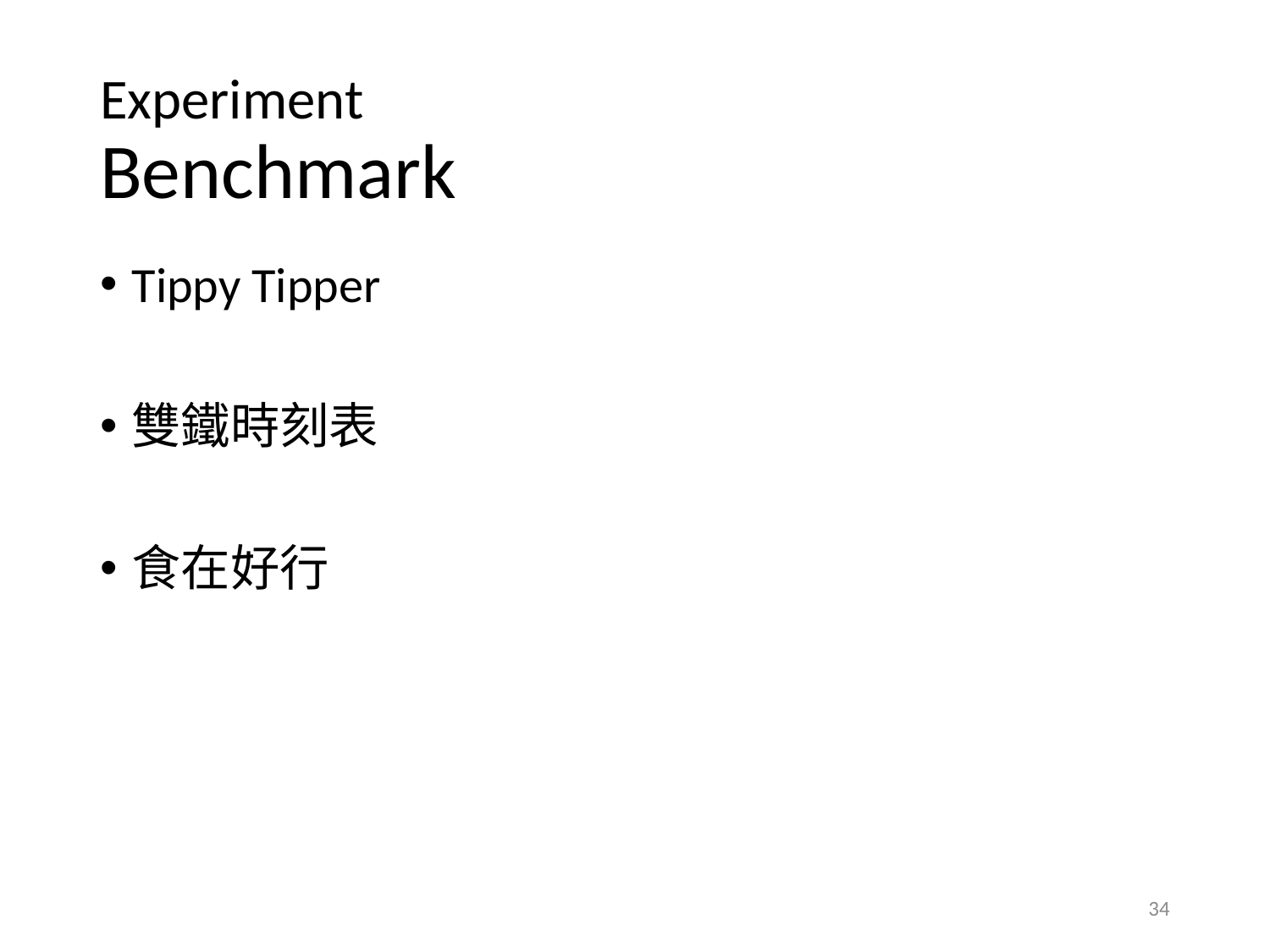

# Experiment Benchmark
Tippy Tipper

雙鐵時刻表

食在好行
34